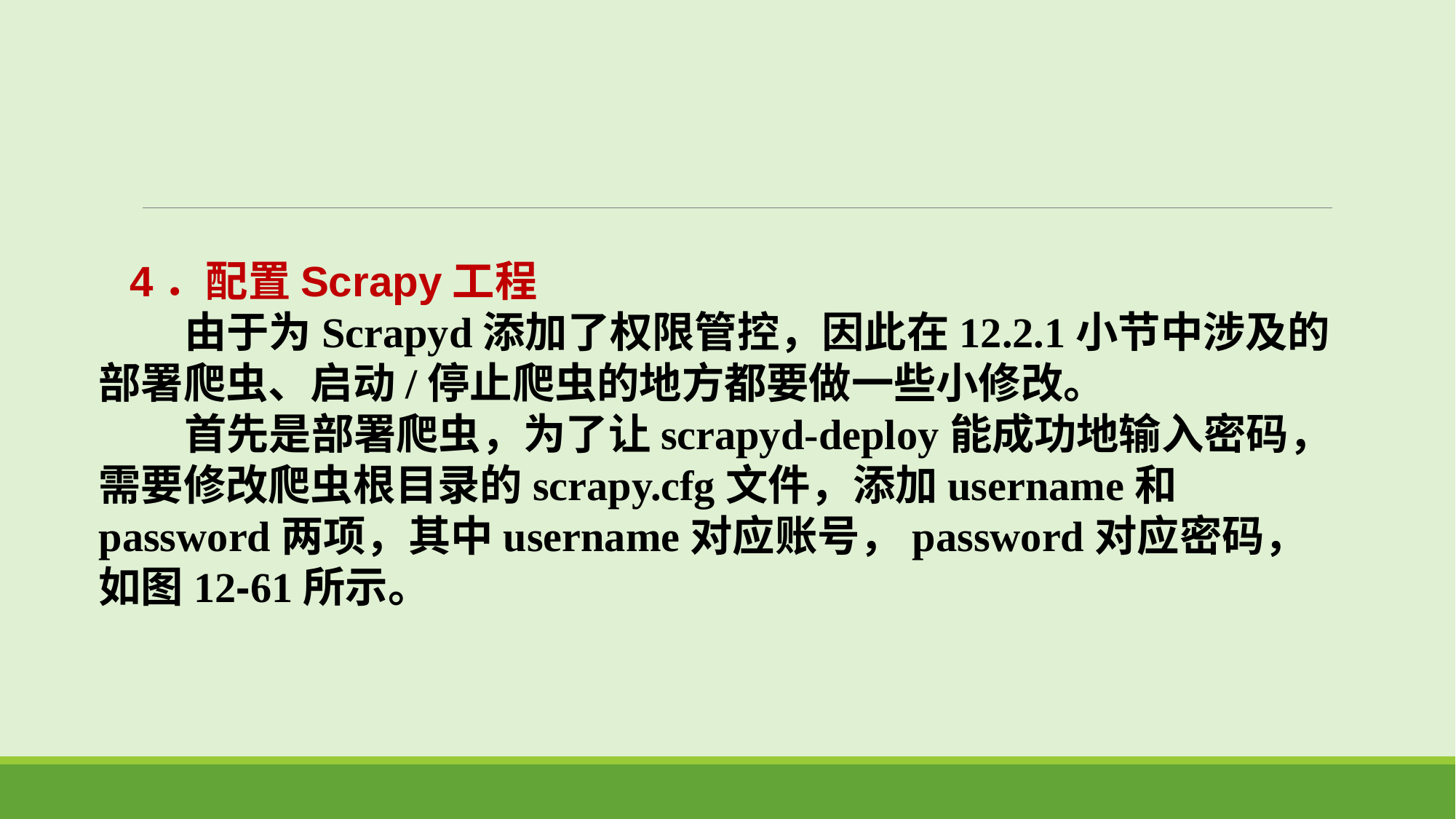

4．配置Scrapy工程
     由于为Scrapyd添加了权限管控，因此在12.2.1小节中涉及的部署爬虫、启动/停止爬虫的地方都要做一些小修改。
     首先是部署爬虫，为了让scrapyd-deploy能成功地输入密码，需要修改爬虫根目录的scrapy.cfg文件，添加username和password两项，其中username对应账号，password对应密码，如图12-61所示。